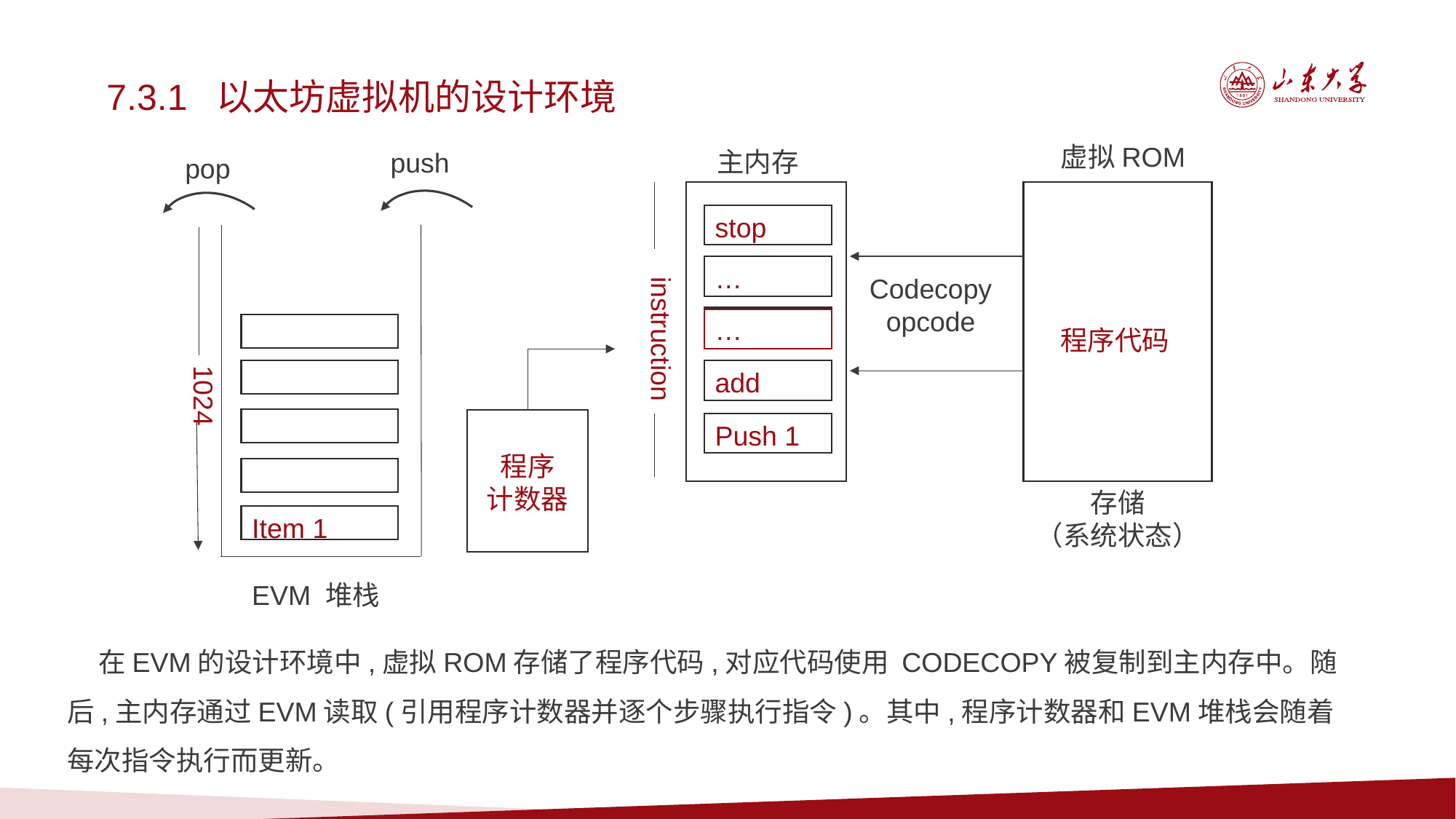

7.3.1  以太坊虚拟机的设计环境
虚拟ROM
主内存
push
pop

stop

1024

Item 1
EVM 堆栈

…
instruction
Codecopy
opcode

…
程序代码

add

程序
计数器

Push 1
存储
（系统状态）
    在EVM的设计环境中,虚拟ROM存储了程序代码,对应代码使用 CODECOPY被复制到主内存中。随后,主内存通过EVM读取(引用程序计数器并逐个步骤执行指令)。其中,程序计数器和EVM堆栈会随着每次指令执行而更新。